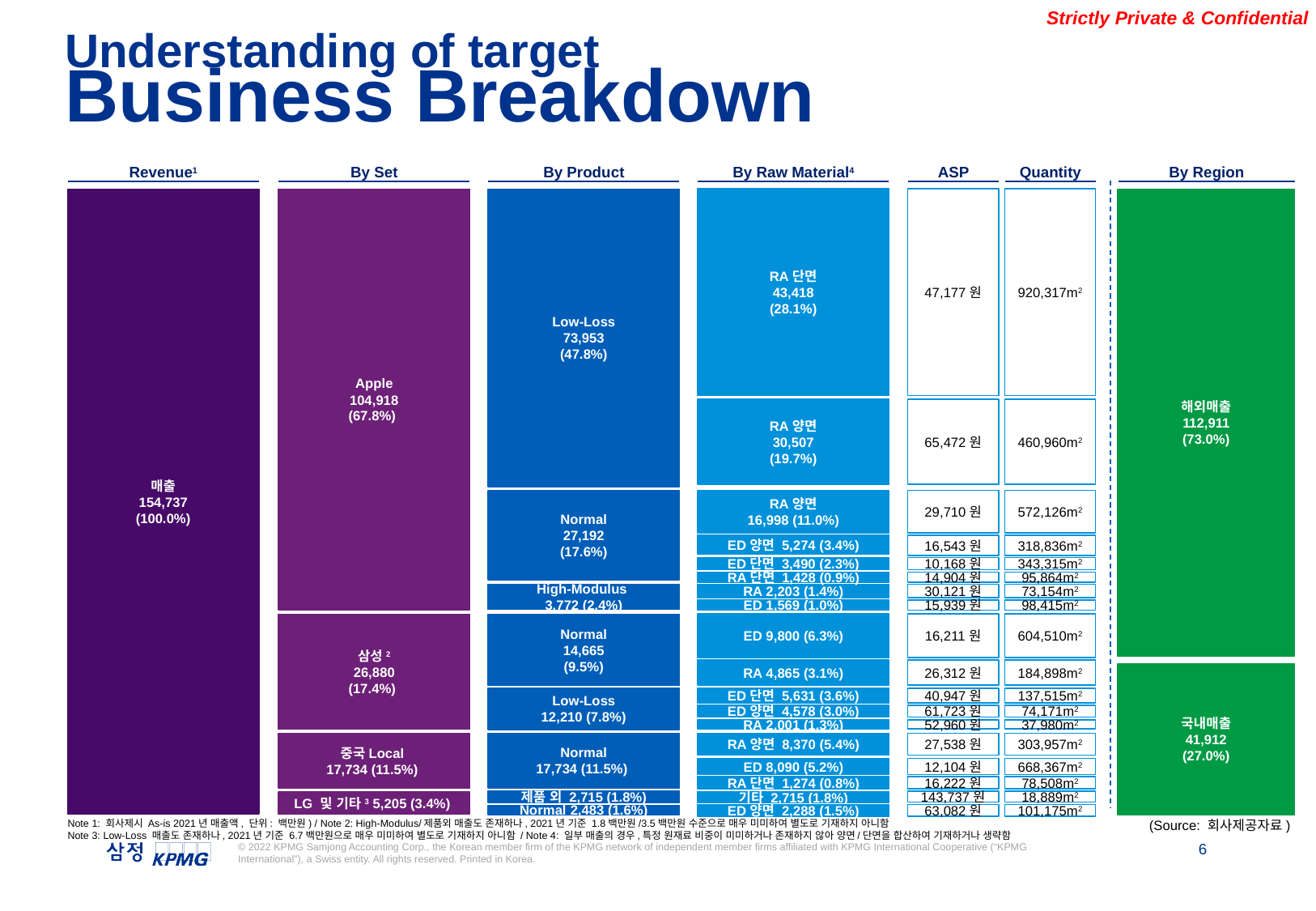

Understanding of target
Business Breakdown
Revenue1
By Set
By Product
By Raw Material4
ASP
Quantity
By Region
RA단면
43,418
(28.1%)
47,177원
920,317m2
매출
154,737
(100.0%)
Apple
104,918
(67.8%)
Low-Loss
73,953
(47.8%)
해외매출
112,911
(73.0%)
RA양면
30,507
(19.7%)
65,472원
460,960m2
RA양면
16,998 (11.0%)
29,710원
572,126m2
Normal
27,192
(17.6%)
ED양면 5,274 (3.4%)
16,543원
318,836m2
ED단면 3,490 (2.3%)
10,168원
343,315m2
RA단면 1,428 (0.9%)
14,904원
95,864m2
High-Modulus
3,772 (2.4%)
RA 2,203 (1.4%)
30,121원
73,154m2
ED 1,569 (1.0%)
15,939원
98,415m2
ED 9,800 (6.3%)
16,211원
604,510m2
삼성2
26,880
(17.4%)
Normal
14,665
(9.5%)
RA 4,865 (3.1%)
26,312원
184,898m2
국내매출
41,912
(27.0%)
Low-Loss
12,210 (7.8%)
ED단면 5,631 (3.6%)
40,947원
137,515m2
ED양면 4,578 (3.0%)
61,723원
74,171m2
RA 2,001 (1.3%)
52,960원
37,980m2
Normal
17,734 (11.5%)
RA양면 8,370 (5.4%)
27,538원
303,957m2
중국Local
17,734 (11.5%)
ED 8,090 (5.2%)
12,104원
668,367m2
RA단면 1,274 (0.8%)
16,222원
78,508m2
143,737원
18,889m2
제품 외 2,715 (1.8%)
기타 2,715 (1.8%)
LG 및 기타3 5,205 (3.4%)
ED양면 2,288 (1.5%)
63,082원
101,175m2
Normal 2,483 (1.6%)
(Source: 회사제공자료)
Note 1: 회사제시 As-is 2021년 매출액, 단위: 백만원) / Note 2: High-Modulus/제품외 매출도 존재하나, 2021년 기준 1.8백만원/3.5백만원 수준으로 매우 미미하여 별도로 기재하지 아니함
Note 3: Low-Loss 매출도 존재하나, 2021년 기준 6.7백만원으로 매우 미미하여 별도로 기재하지 아니함 / Note 4: 일부 매출의 경우,특정 원재료 비중이 미미하거나 존재하지 않아 양면/단면을 합산하여 기재하거나 생략함